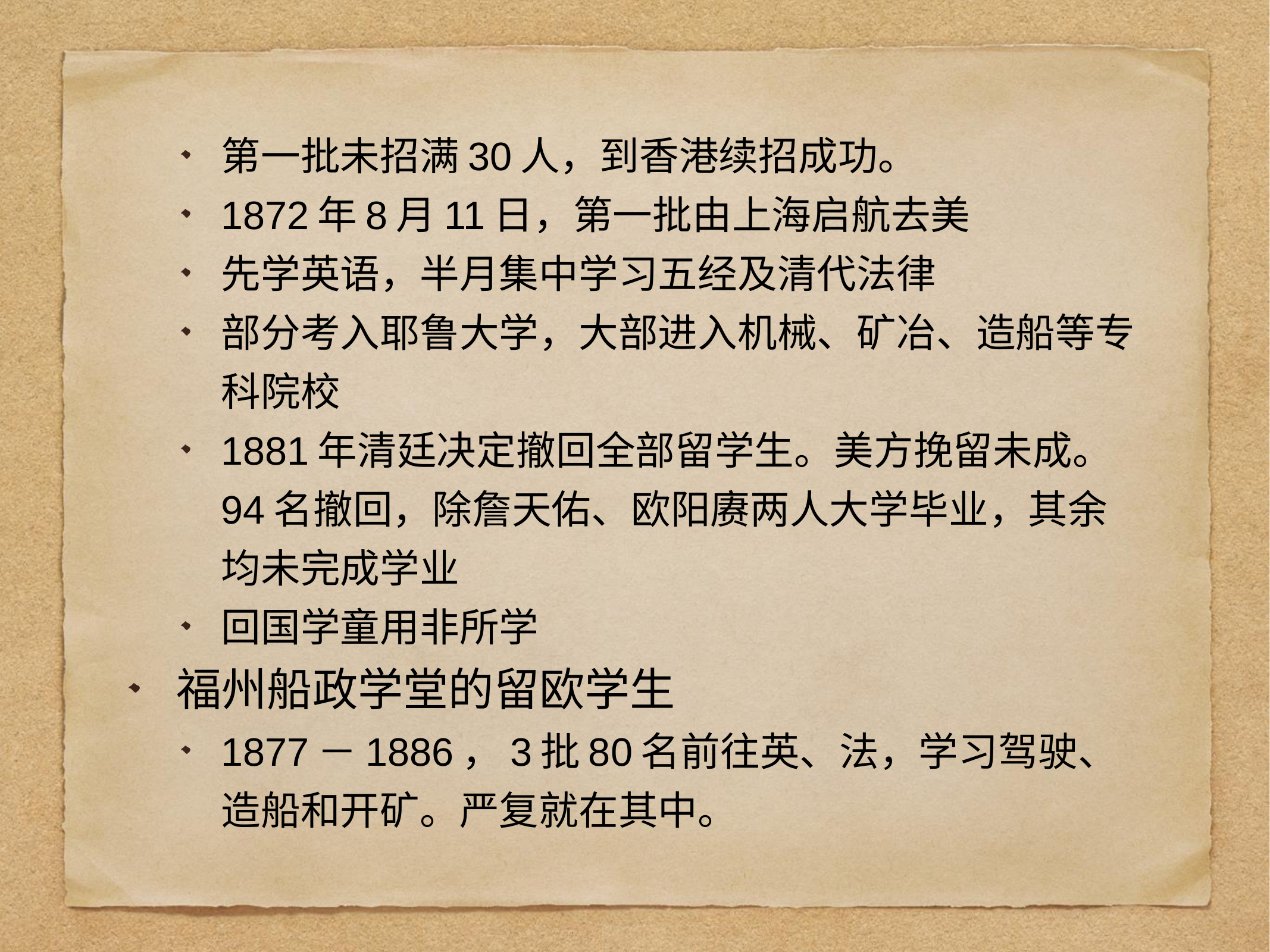

第一批未招满30人，到香港续招成功。
1872年8月11日，第一批由上海启航去美
先学英语，半月集中学习五经及清代法律
部分考入耶鲁大学，大部进入机械、矿冶、造船等专科院校
1881年清廷决定撤回全部留学生。美方挽留未成。94名撤回，除詹天佑、欧阳赓两人大学毕业，其余均未完成学业
回国学童用非所学
福州船政学堂的留欧学生
1877－1886，3批80名前往英、法，学习驾驶、造船和开矿。严复就在其中。